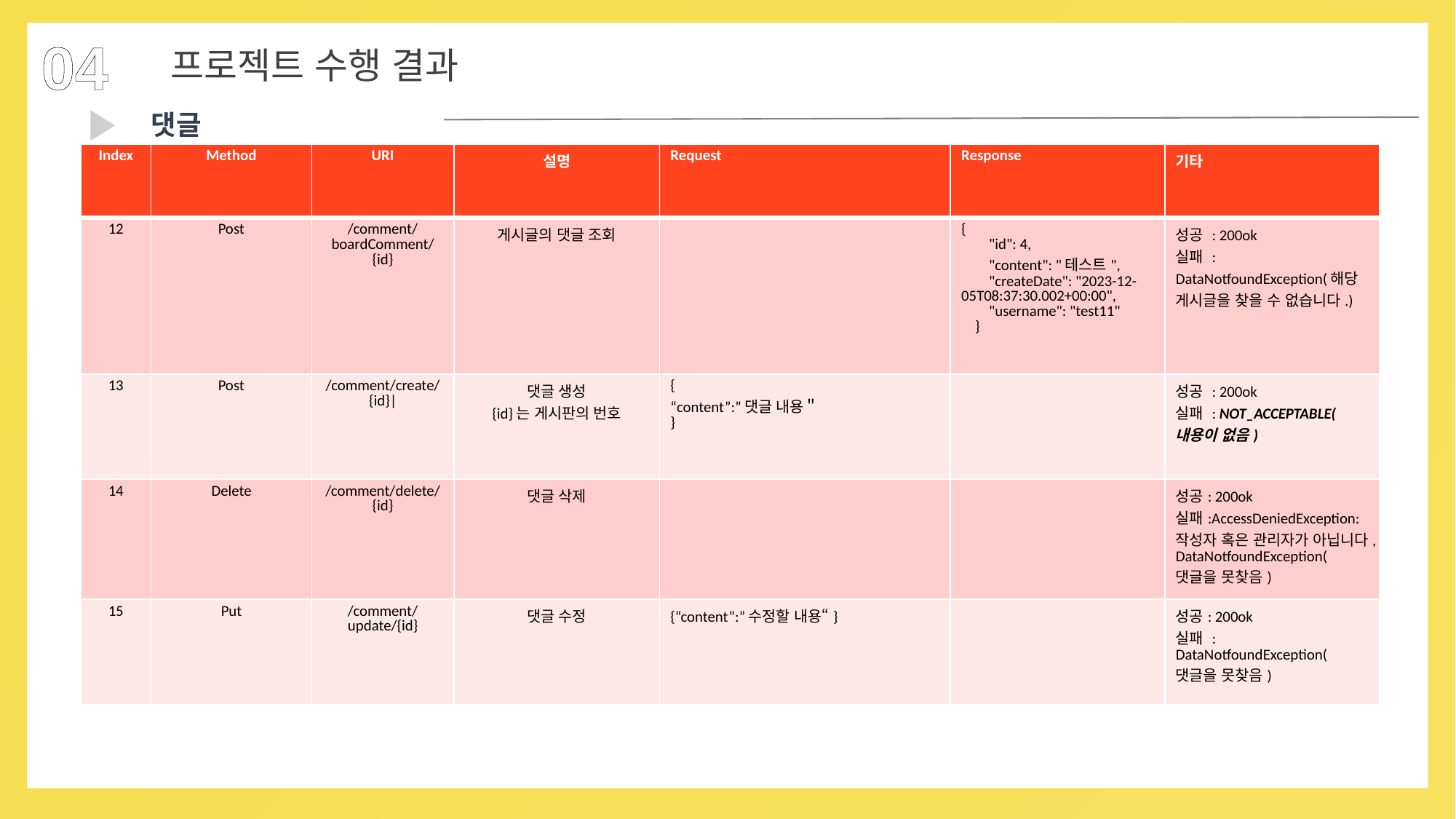

04
프로젝트 수행 결과
▶
댓글

| Index | Method | URI | 설명 | Request | Response | 기타 |
| --- | --- | --- | --- | --- | --- | --- |
| 12 | Post | /comment/boardComment/{id} | 게시글의 댓글 조회 |  | {         "id": 4,         "content": "테스트",         "createDate": "2023-12-05T08:37:30.002+00:00",         "username": "test11"     } | 성공 : 200ok 실패 : DataNotfoundException(해당 게시글을 찾을 수 없습니다.) |
| 13 | Post | /comment/create/{id}| | 댓글 생성 {id}는 게시판의 번호 | { “content”:”댓글 내용＂ } |  | 성공 : 200ok 실패 : NOT\_ACCEPTABLE(내용이 없음) |
| 14 | Delete | /comment/delete/{id} | 댓글 삭제 |  |  | 성공: 200ok 실패:AccessDeniedException:작성자 혹은 관리자가 아닙니다, DataNotfoundException(댓글을 못찾음) |
| 15 | Put | /comment/update/{id} | 댓글 수정 | {“content”:”수정할 내용“} |  | 성공: 200ok 실패 : DataNotfoundException(댓글을 못찾음) |